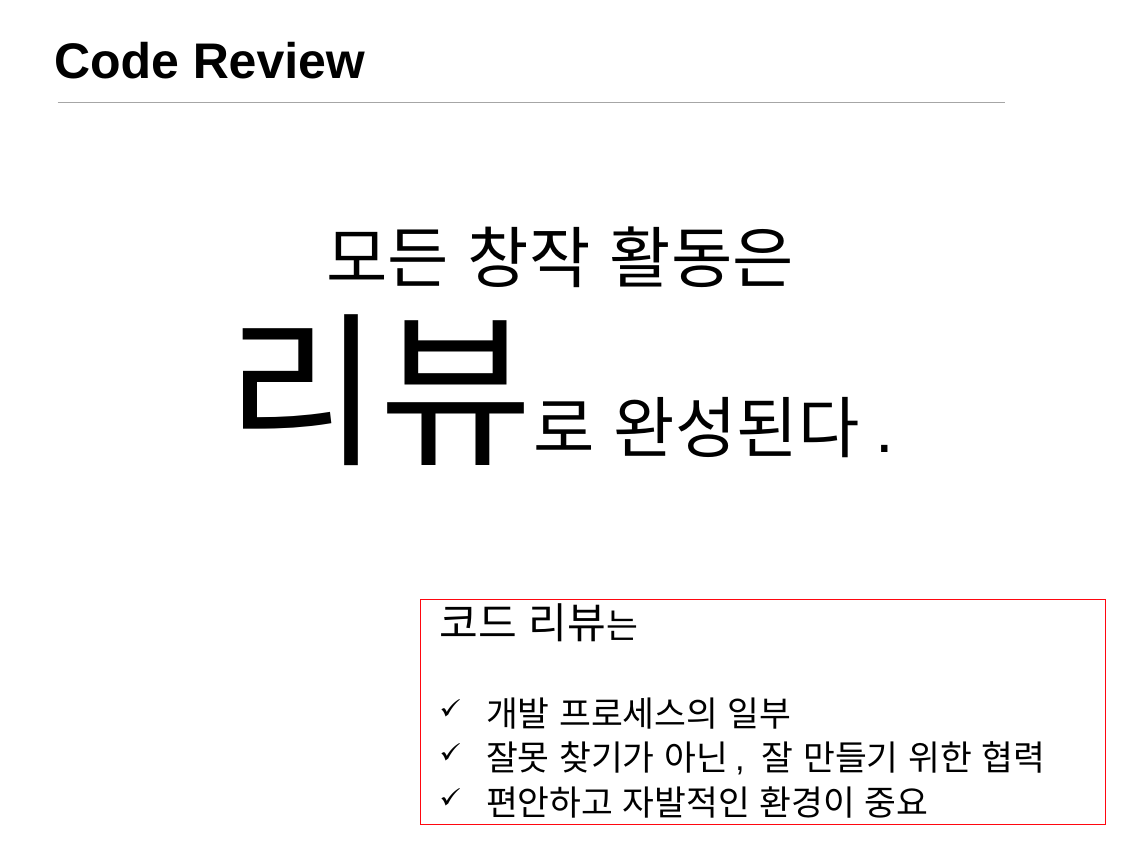

# Code Review
모든 창작 활동은
리뷰로 완성된다.

코드 리뷰는
개발 프로세스의 일부
잘못 찾기가 아닌, 잘 만들기 위한 협력
편안하고 자발적인 환경이 중요